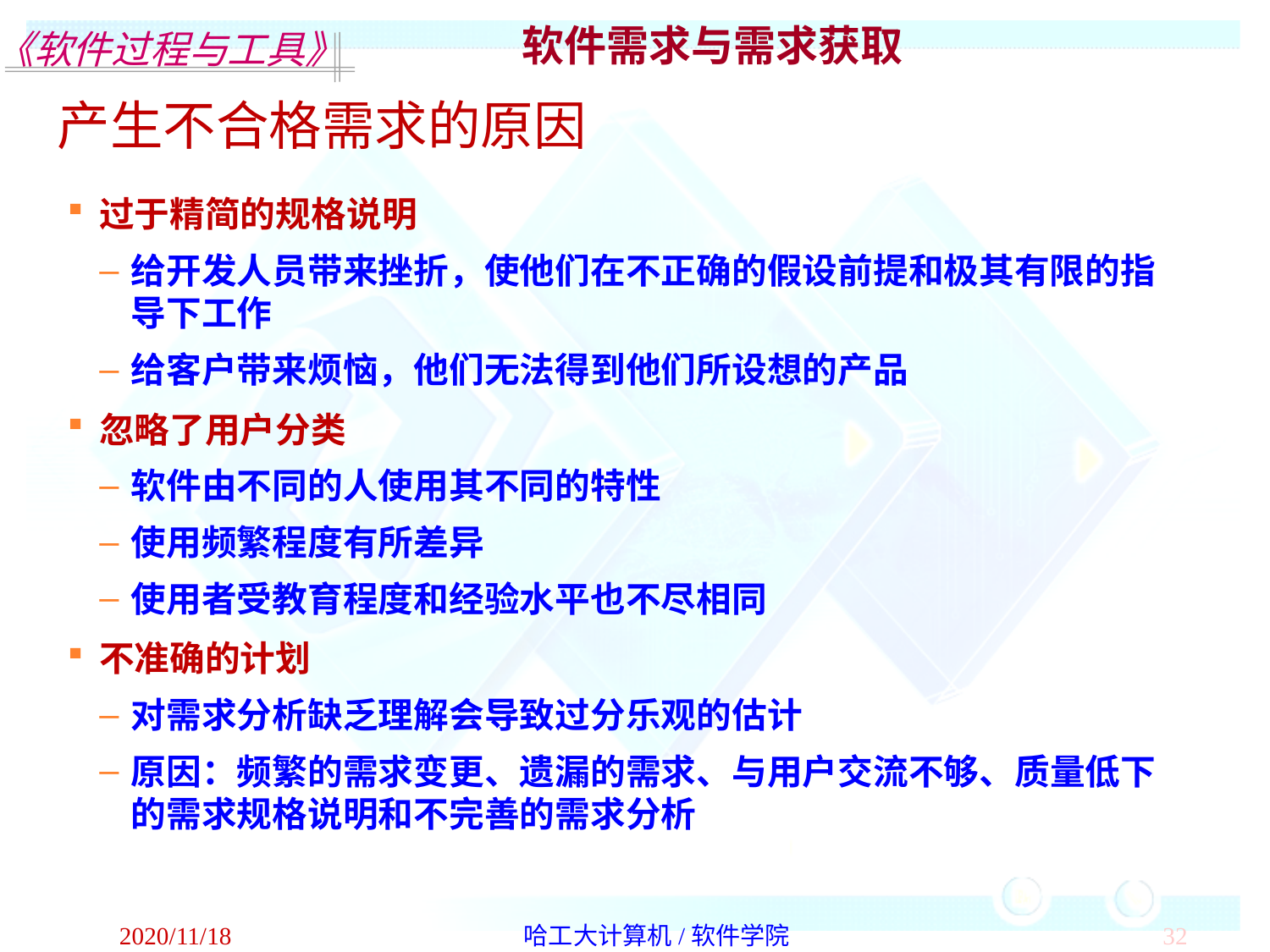

软件需求与需求获取
产生不合格需求的原因
过于精简的规格说明
给开发人员带来挫折，使他们在不正确的假设前提和极其有限的指导下工作
给客户带来烦恼，他们无法得到他们所设想的产品
忽略了用户分类
软件由不同的人使用其不同的特性
使用频繁程度有所差异
使用者受教育程度和经验水平也不尽相同
不准确的计划
对需求分析缺乏理解会导致过分乐观的估计
原因：频繁的需求变更、遗漏的需求、与用户交流不够、质量低下的需求规格说明和不完善的需求分析